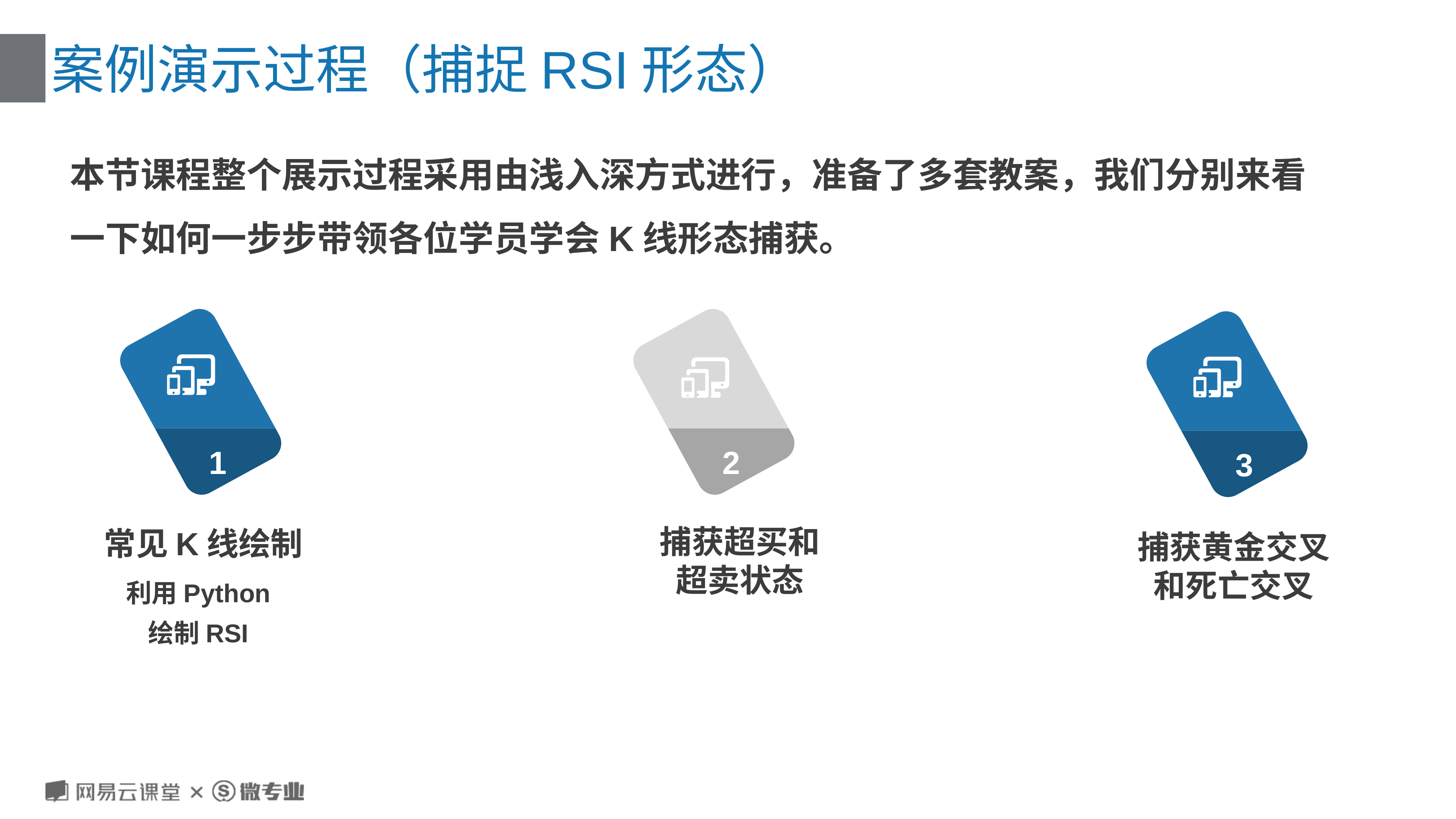

# 案例演示过程（捕捉RSI形态）
本节课程整个展示过程采用由浅入深方式进行，准备了多套教案，我们分别来看一下如何一步步带领各位学员学会K线形态捕获。

1
2
3
常见K线绘制
捕获超买和
超卖状态
利用Python
绘制RSI
捕获黄金交叉和死亡交叉